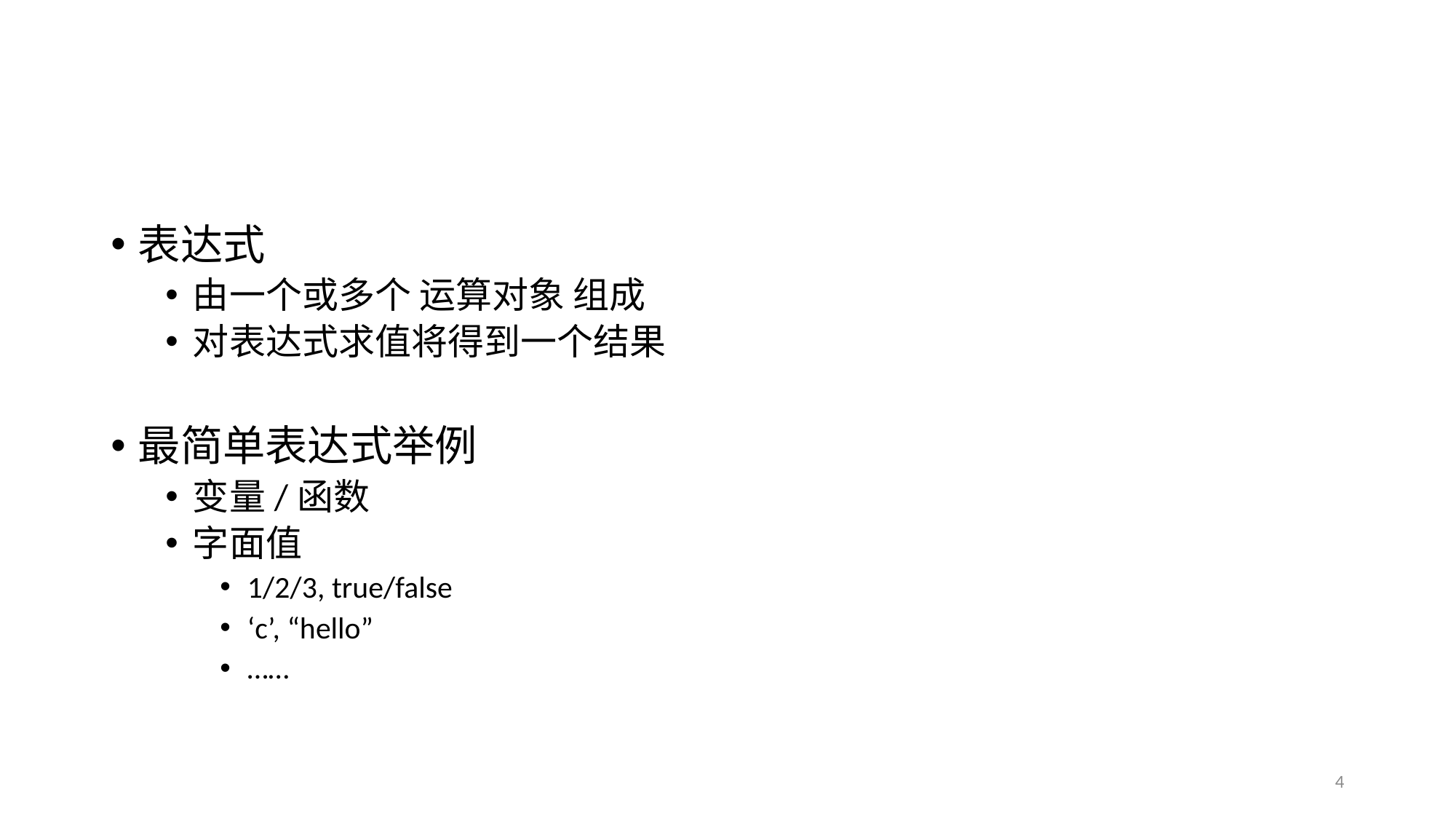

#
表达式
由一个或多个 运算对象 组成
对表达式求值将得到一个结果

最简单表达式举例
变量/函数
字面值
1/2/3, true/false
‘c’, “hello”
……
4